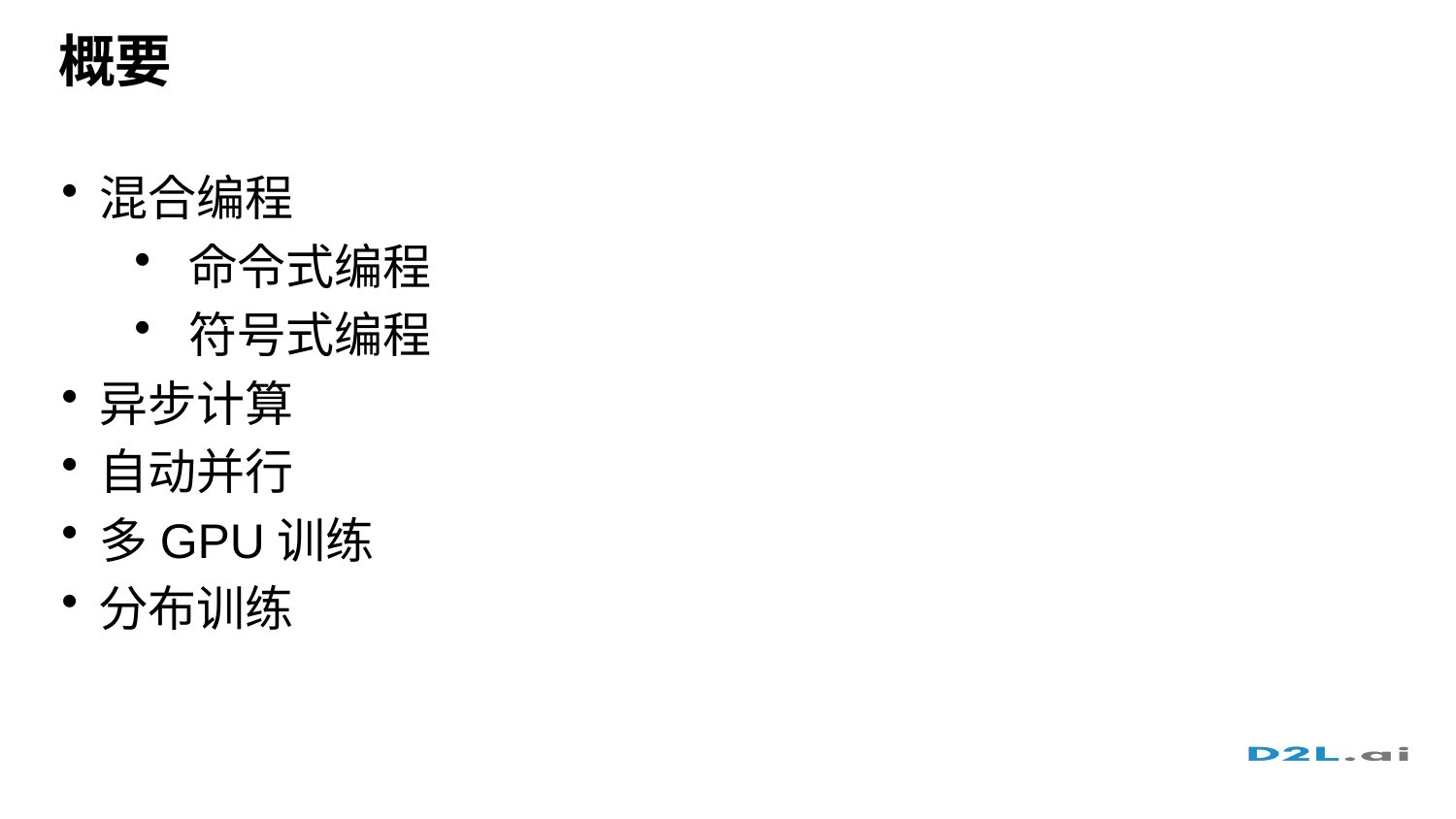

# 概要
混合编程
命令式编程
符号式编程
异步计算
自动并行
多GPU训练
分布训练